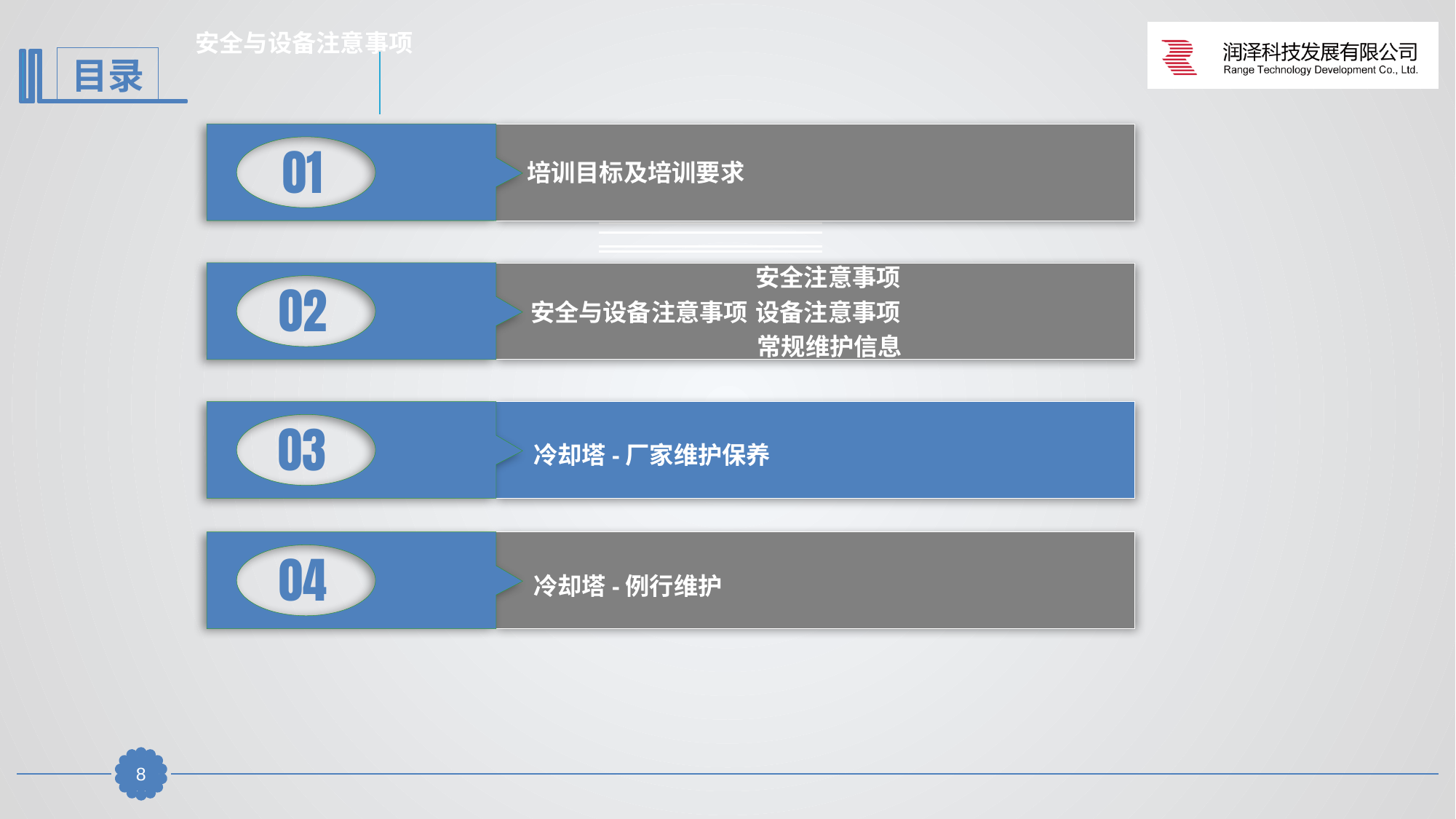

安全与设备注意事项

01
培训目标及培训要求
安全注意事项

02
安全与设备注意事项
设备注意事项
常规维护信息

03
冷却塔-厂家维护保养
冷却塔厂家维护保养

04
冷却塔-例行维护
8